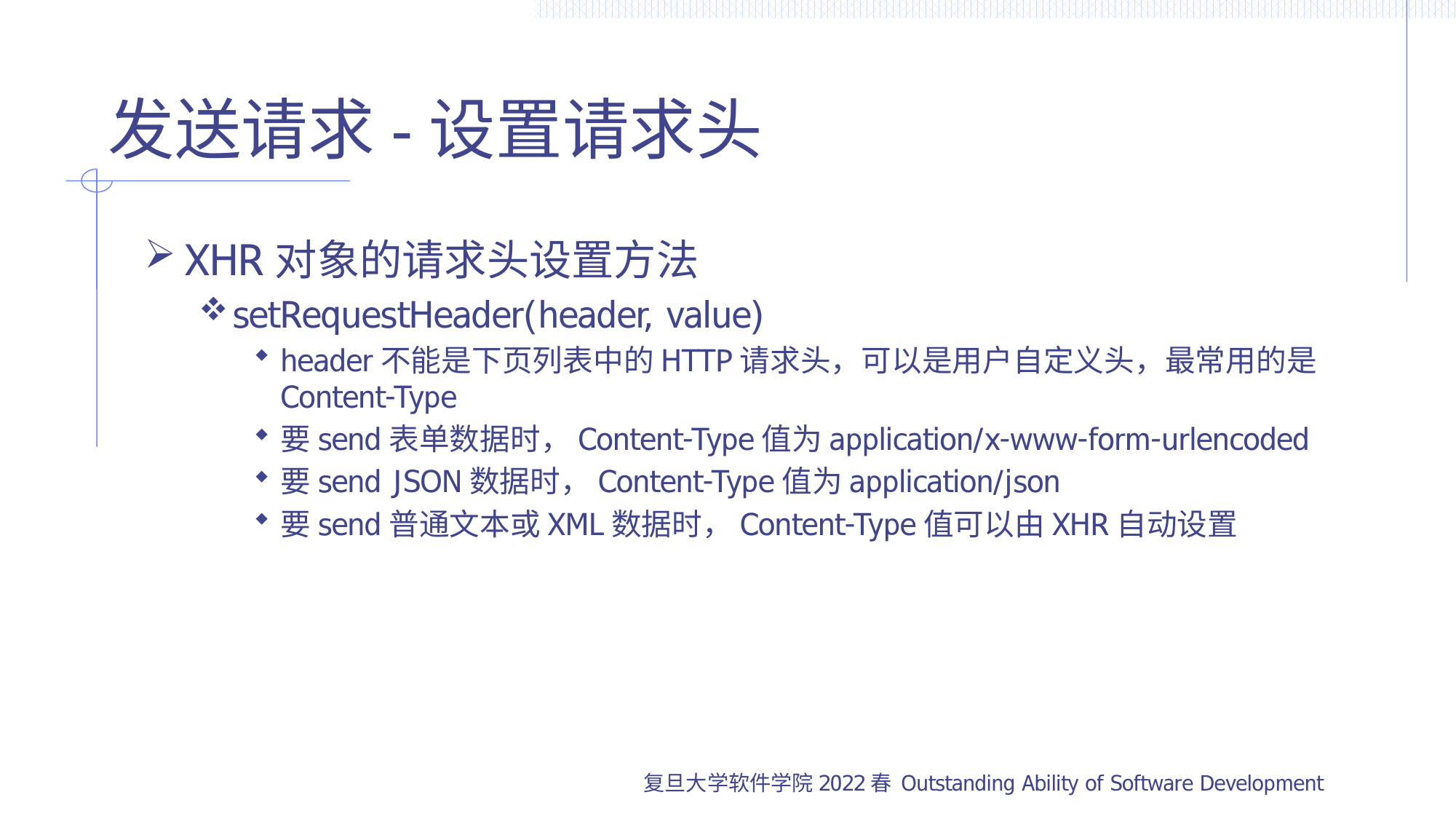

# 发送请求-设置请求头
XHR对象的请求头设置方法
setRequestHeader(header, value)
header不能是下页列表中的HTTP请求头，可以是用户自定义头，最常用的是Content-Type
要send表单数据时，Content-Type值为application/x-www-form-urlencoded
要send JSON数据时，Content-Type值为application/json
要send普通文本或XML数据时，Content-Type值可以由XHR自动设置